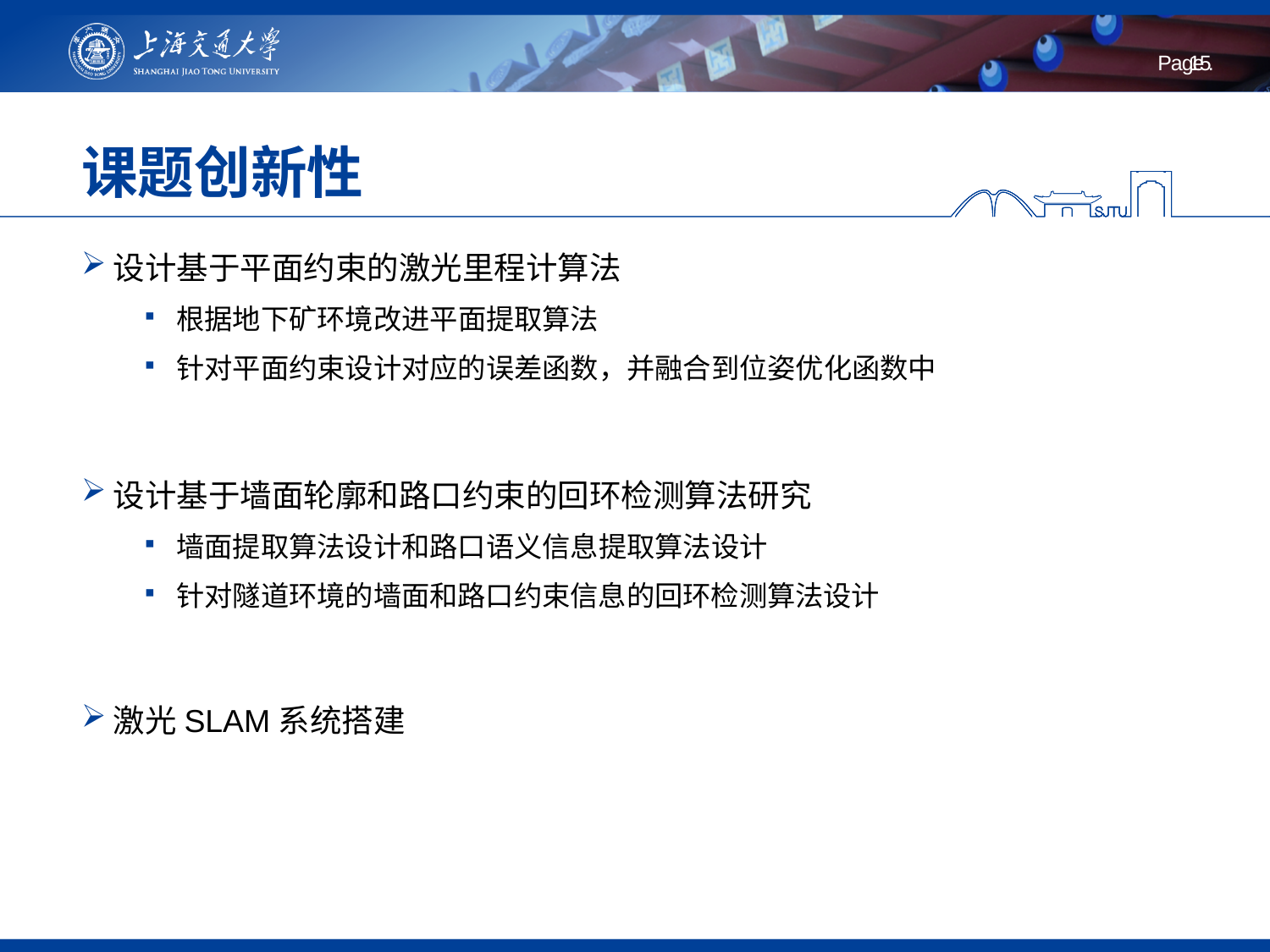

# 课题创新性
设计基于平面约束的激光里程计算法
根据地下矿环境改进平面提取算法
针对平面约束设计对应的误差函数，并融合到位姿优化函数中

设计基于墙面轮廓和路口约束的回环检测算法研究
墙面提取算法设计和路口语义信息提取算法设计
针对隧道环境的墙面和路口约束信息的回环检测算法设计

激光SLAM系统搭建